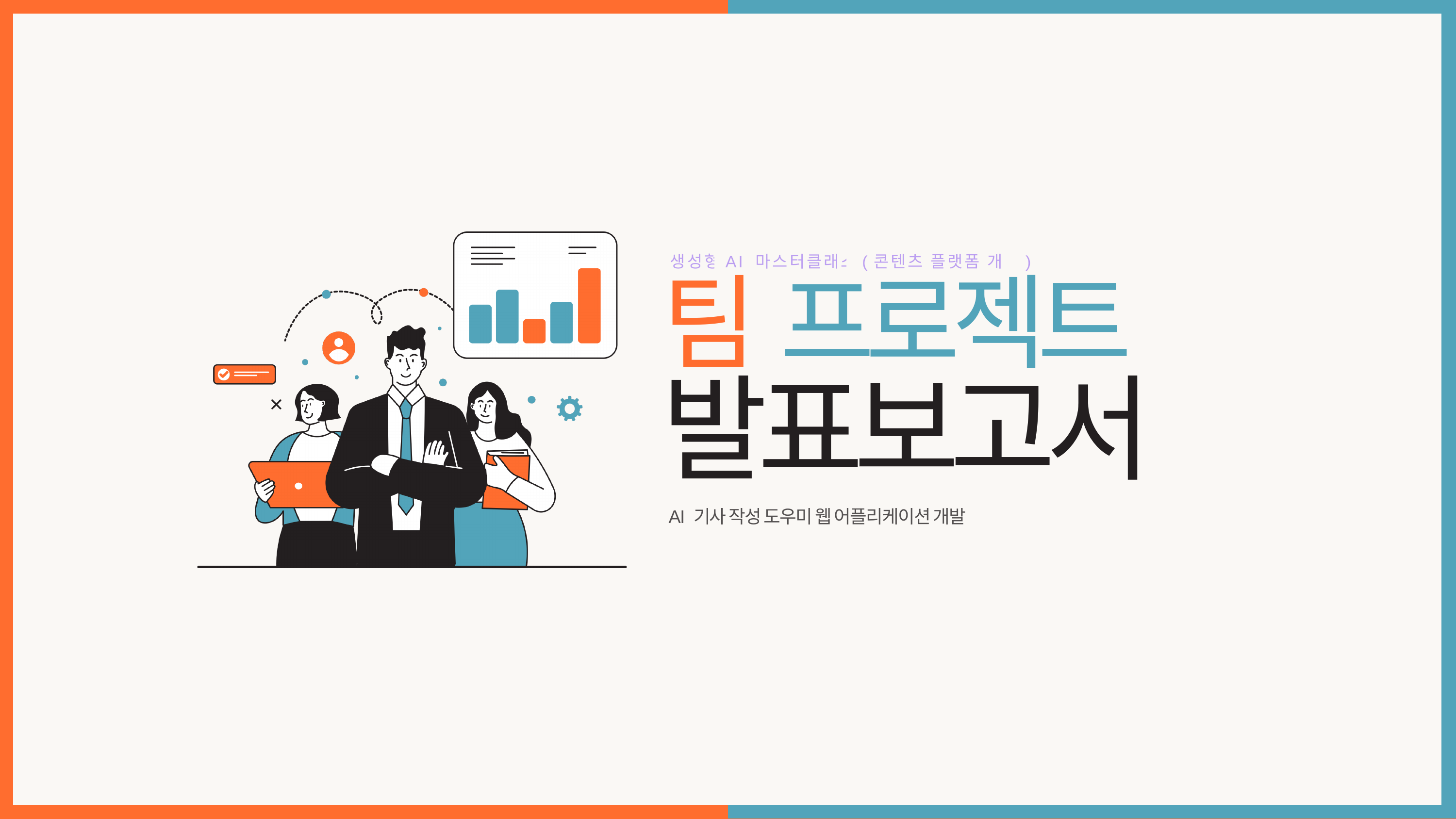

생성형AI 마스터클래스(콘텐츠 플랫폼 개발)
팀 프로젝트
발표보고서
AI 기사 작성 도우미 웹 어플리케이션 개발